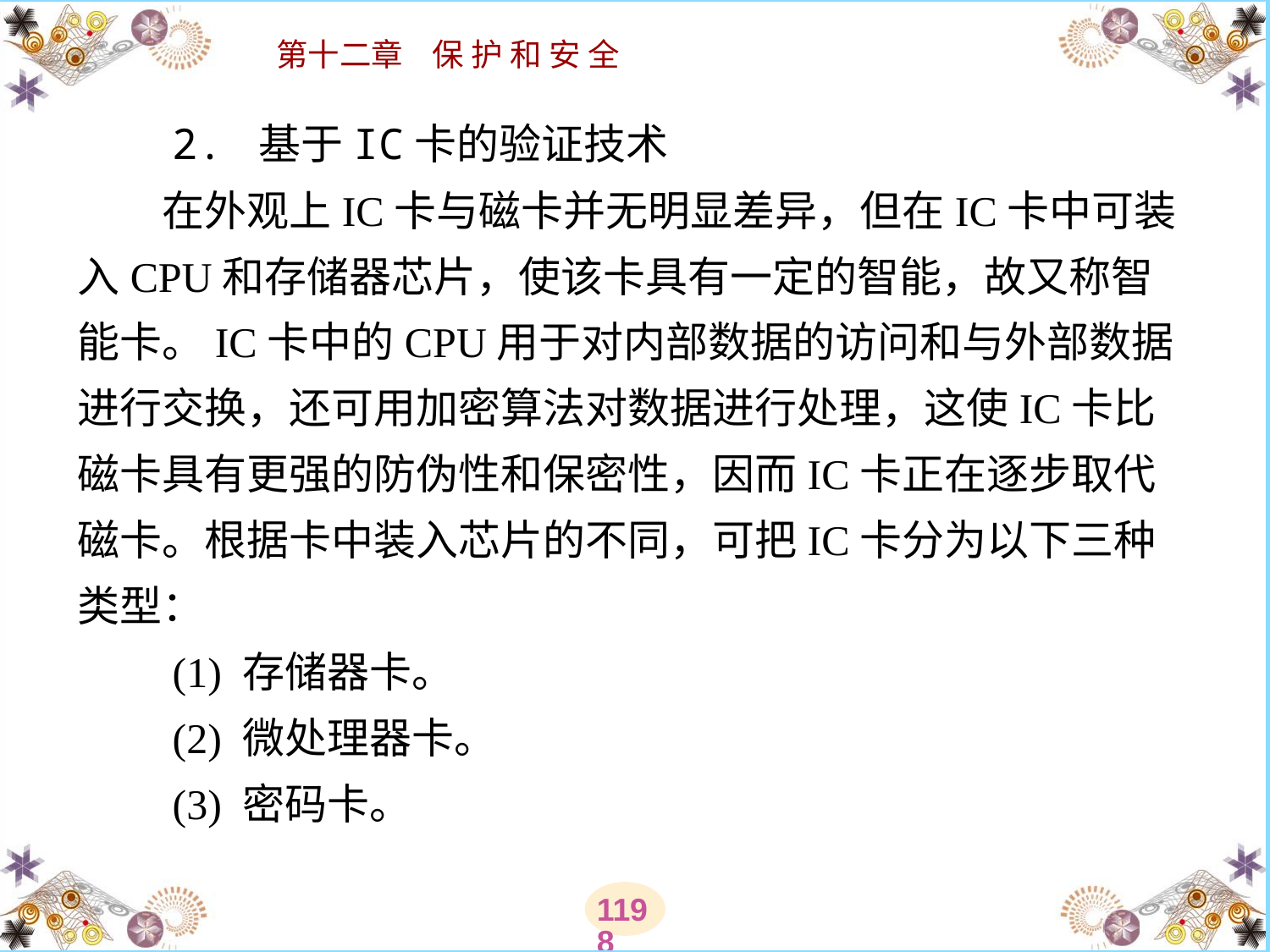

# 2. 基于IC卡的验证技术 　　在外观上IC卡与磁卡并无明显差异，但在IC卡中可装入CPU和存储器芯片，使该卡具有一定的智能，故又称智能卡。IC卡中的CPU用于对内部数据的访问和与外部数据进行交换，还可用加密算法对数据进行处理，这使IC卡比磁卡具有更强的防伪性和保密性，因而IC卡正在逐步取代磁卡。根据卡中装入芯片的不同，可把IC卡分为以下三种类型： 　　(1) 存储器卡。 　　(2) 微处理器卡。 　　(3) 密码卡。